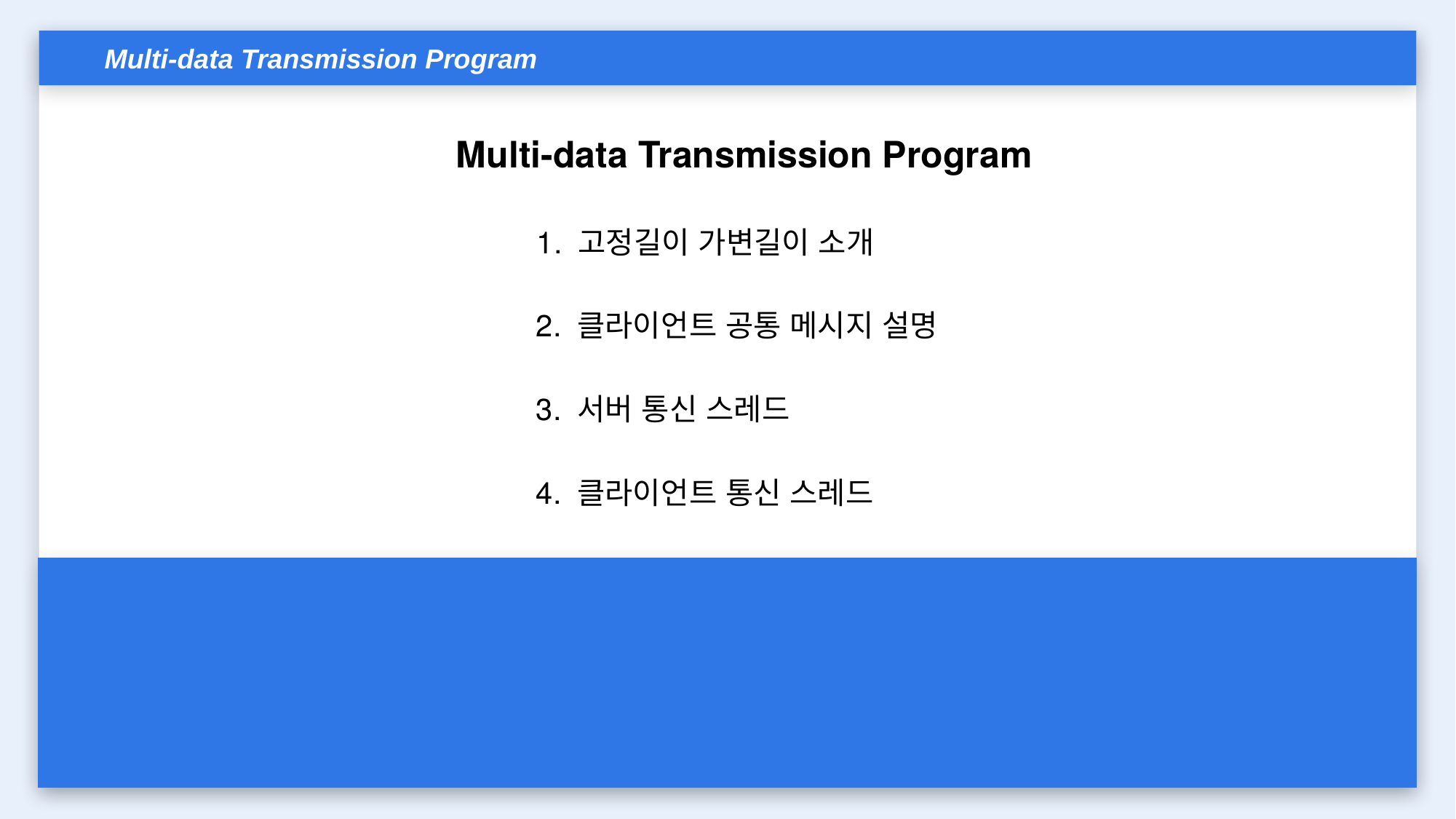

Multi-data Transmission Program

Multi-data Transmission Program
1. 고정길이 가변길이 소개
2. 클라이언트 공통 메시지 설명
3. 서버 통신 스레드
4. 클라이언트 통신 스레드